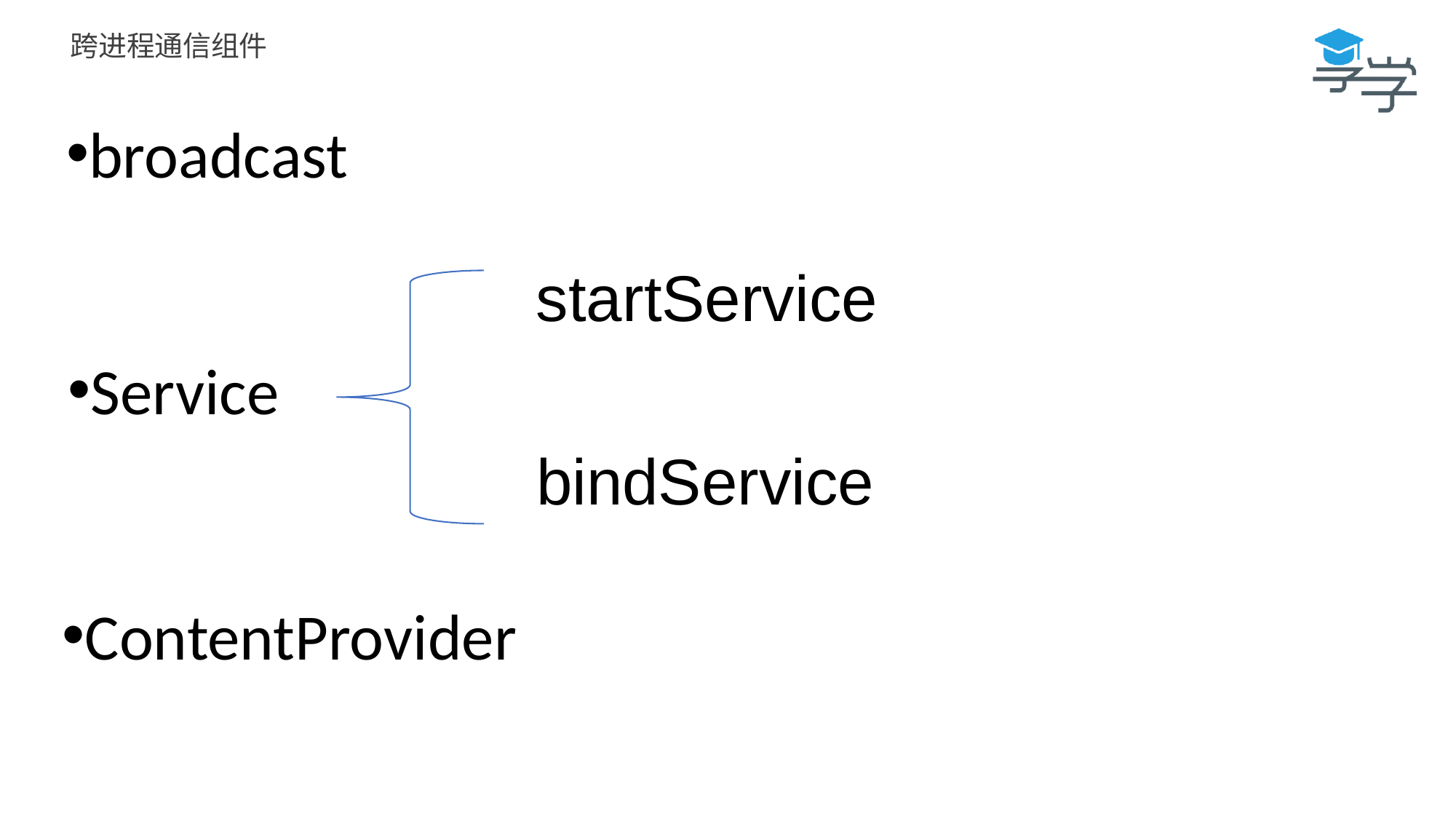

# 跨进程通信组件
broadcast

startService

Service

bindService
ContentProvider